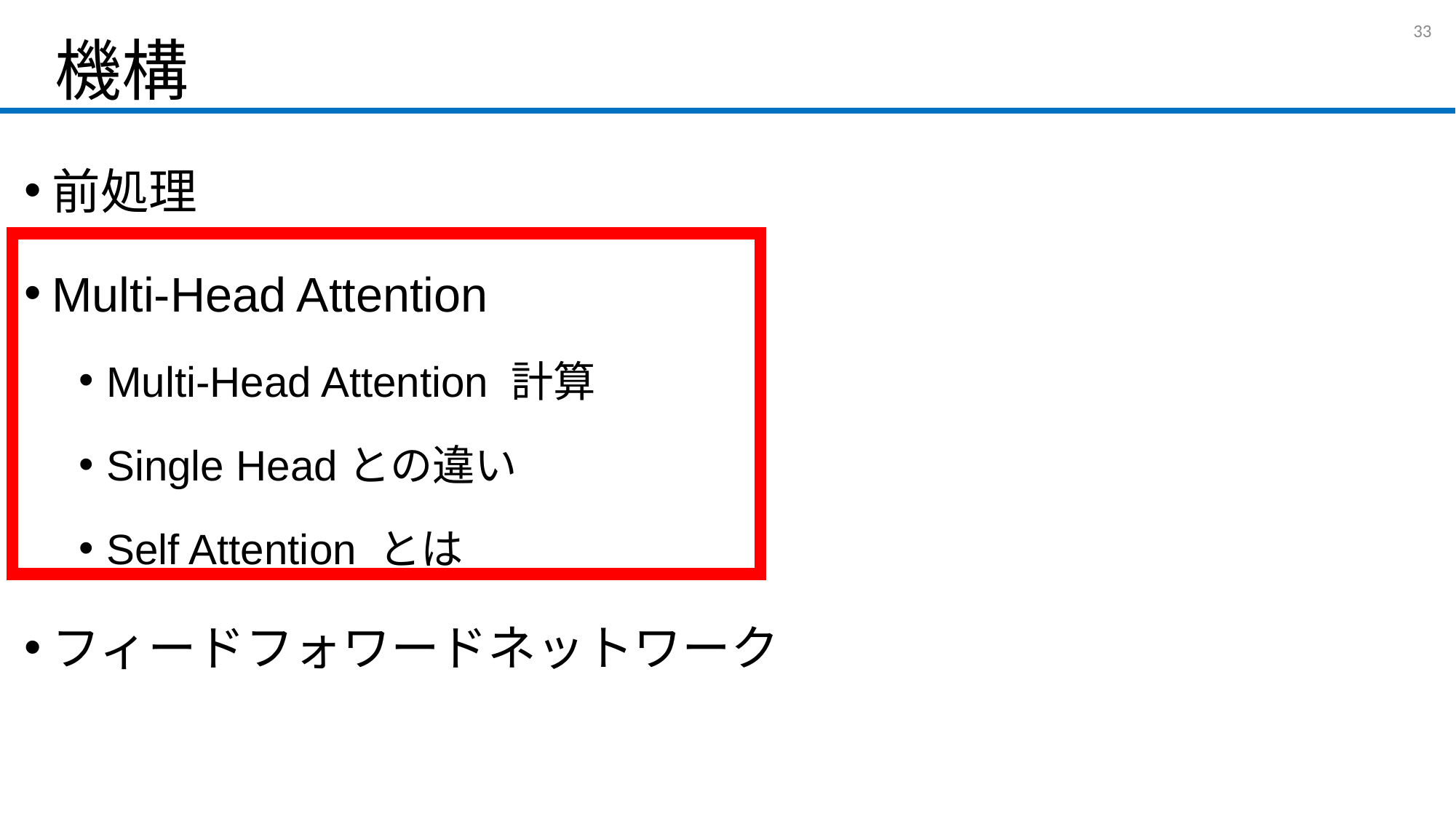

# 機構
33
前処理
Multi-Head Attention
Multi-Head Attention 計算
Single Headとの違い
Self Attention とは
フィードフォワードネットワーク